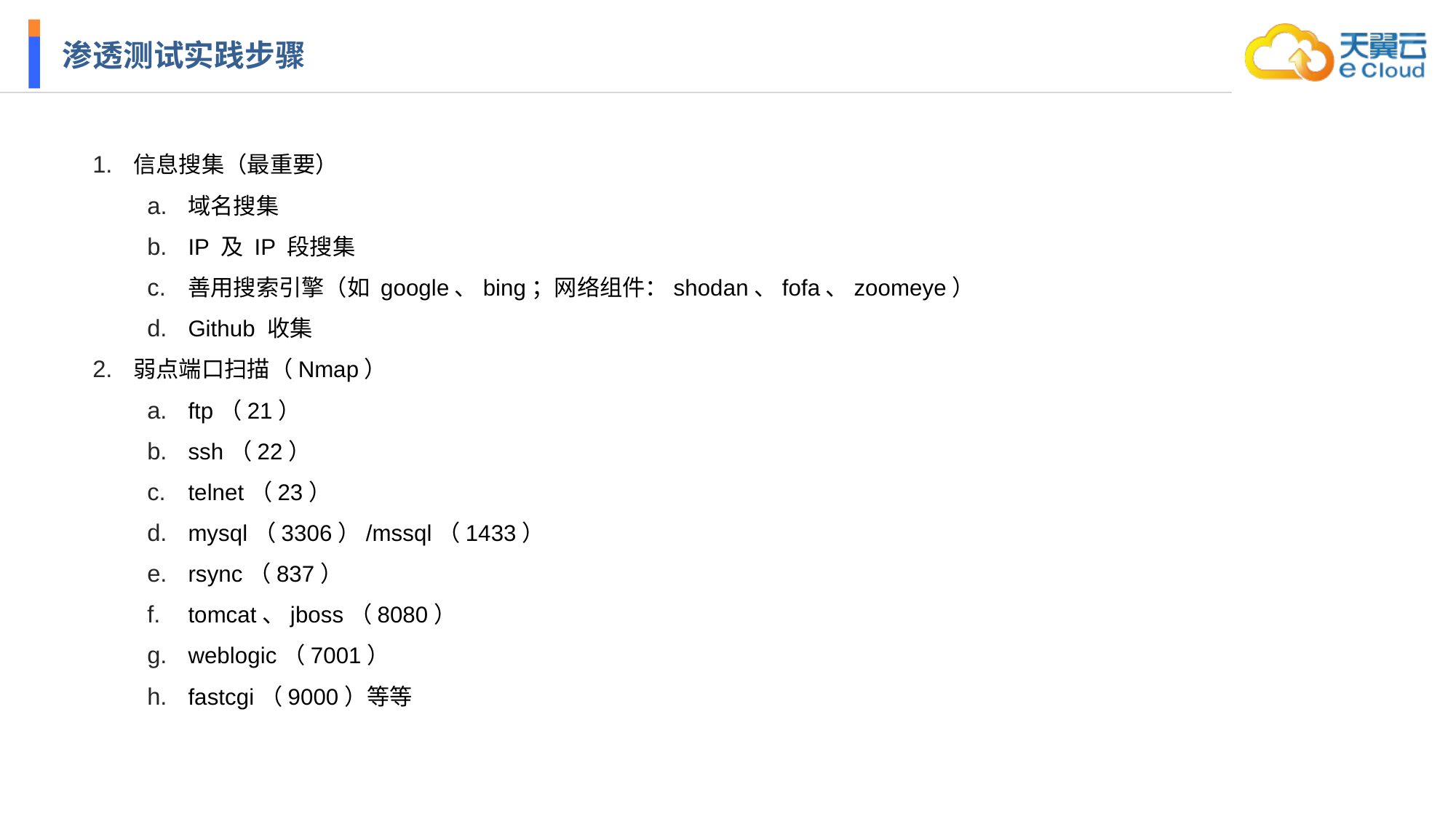

# 渗透测试实践步骤
信息搜集（最重要）
域名搜集
IP 及 IP 段搜集
善用搜索引擎（如 google、bing；网络组件：shodan、fofa、zoomeye）
Github 收集
弱点端口扫描（Nmap）
ftp（21）
ssh（22）
telnet（23）
mysql（3306）/mssql（1433）
rsync（837）
tomcat、jboss（8080）
weblogic（7001）
fastcgi（9000）等等